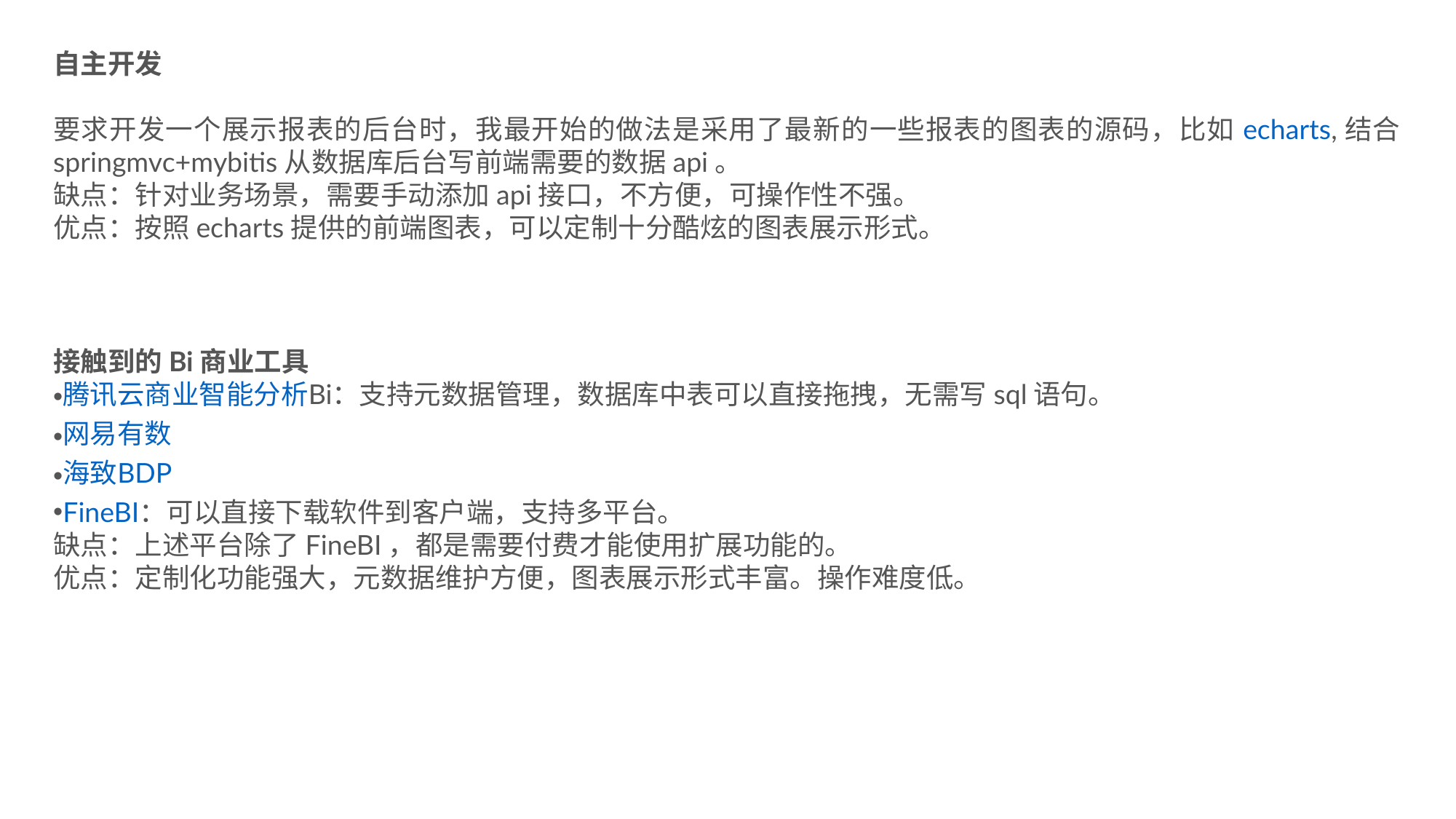

自主开发

要求开发一个展示报表的后台时，我最开始的做法是采用了最新的一些报表的图表的源码，比如echarts,结合springmvc+mybitis从数据库后台写前端需要的数据api。
缺点：针对业务场景，需要手动添加api接口，不方便，可操作性不强。
优点：按照echarts提供的前端图表，可以定制十分酷炫的图表展示形式。
接触到的Bi商业工具
腾讯云商业智能分析Bi：支持元数据管理，数据库中表可以直接拖拽，无需写sql语句。
网易有数
海致BDP
FineBI：可以直接下载软件到客户端，支持多平台。
缺点：上述平台除了FineBI，都是需要付费才能使用扩展功能的。
优点：定制化功能强大，元数据维护方便，图表展示形式丰富。操作难度低。